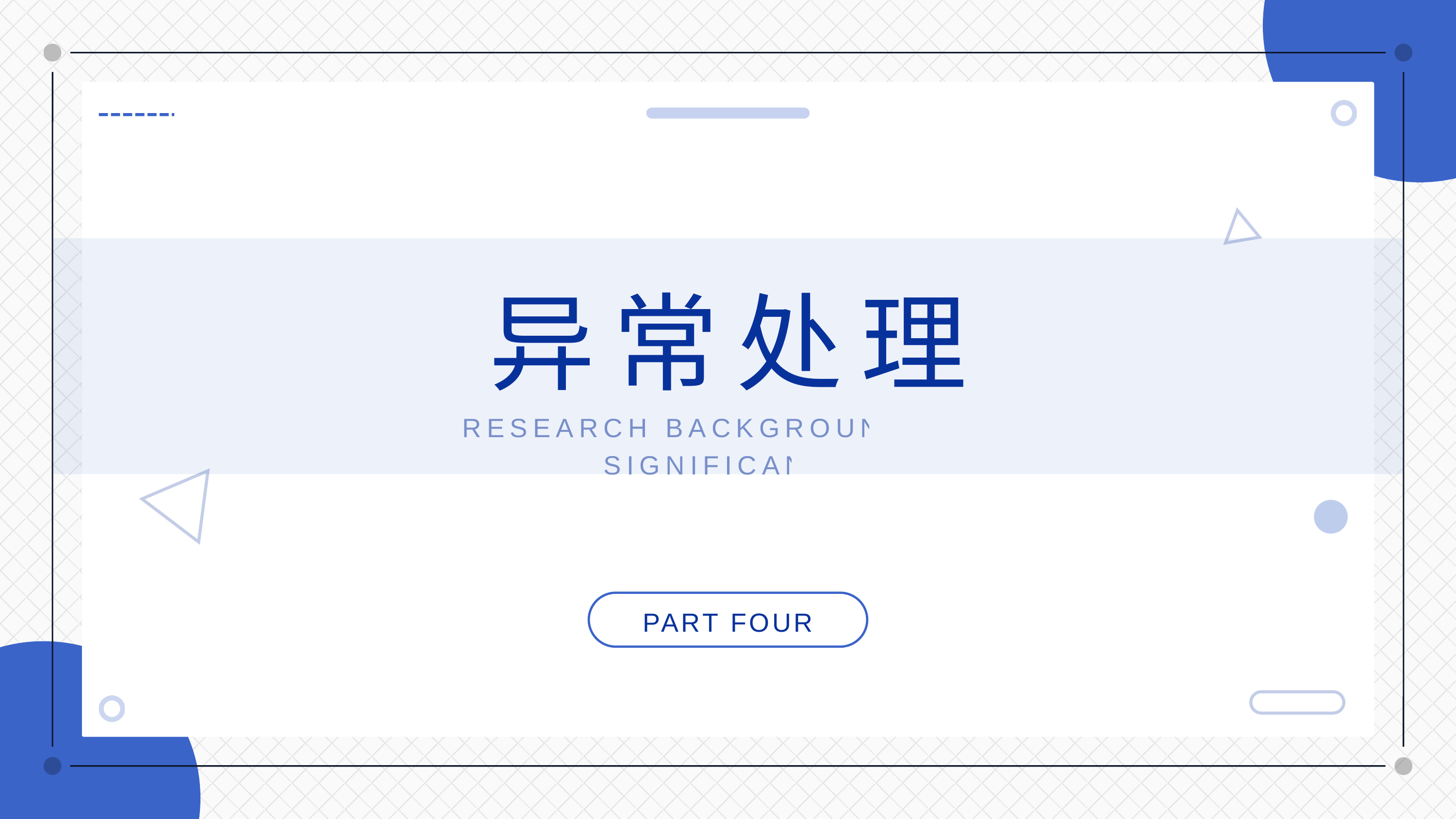

异常处理
RESEARCH BACKGROUND AND SIGNIFICANCE

PART FOUR